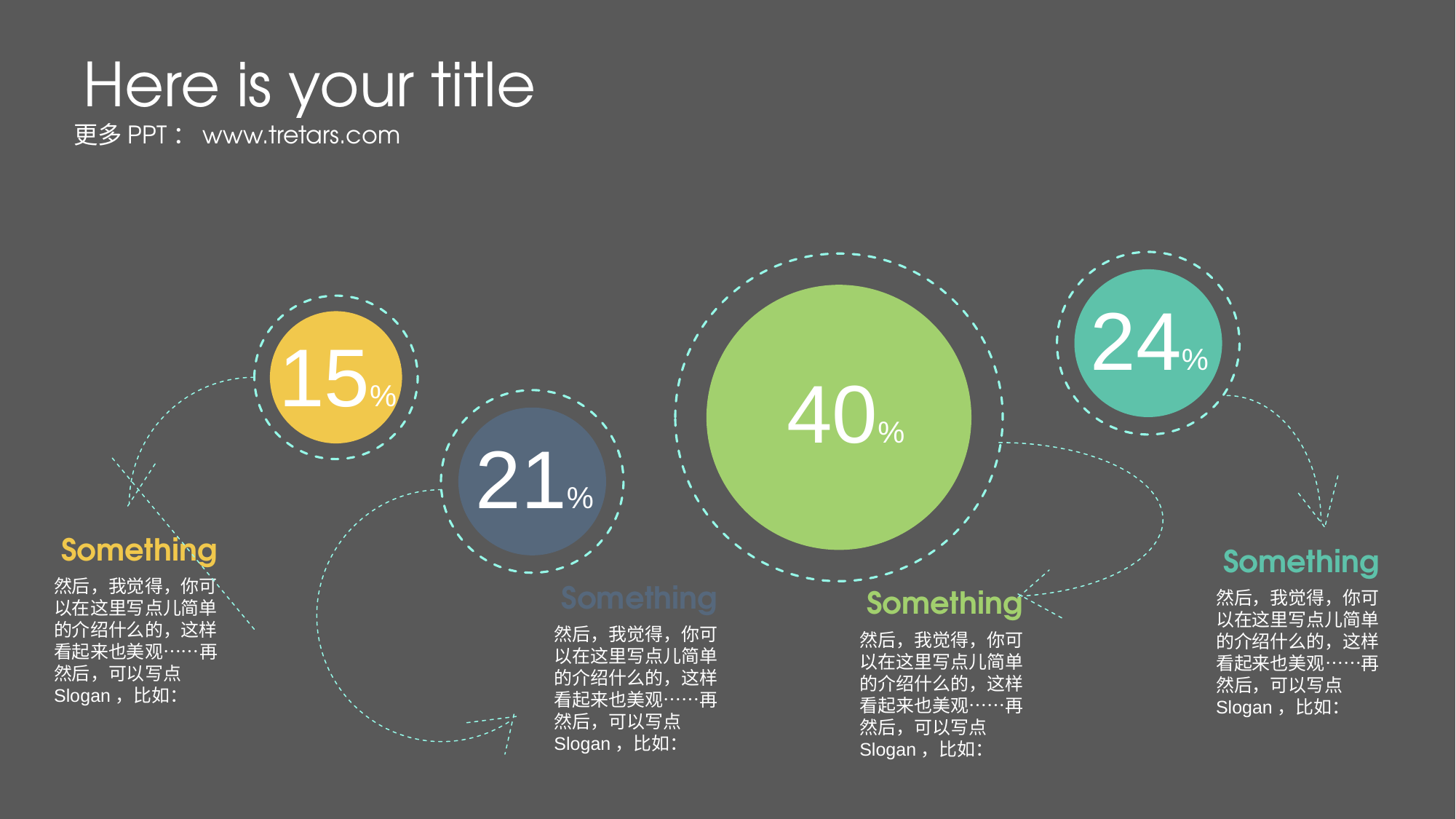

Here is your title
更多PPT：www.tretars.com

24%

40%

15%

21%

Something
Something
然后，我觉得，你可以在这里写点儿简单的介绍什么的，这样看起来也美观……再然后，可以写点Slogan，比如：

Something
Something
然后，我觉得，你可以在这里写点儿简单的介绍什么的，这样看起来也美观……再然后，可以写点Slogan，比如：

然后，我觉得，你可以在这里写点儿简单的介绍什么的，这样看起来也美观……再然后，可以写点Slogan，比如：

然后，我觉得，你可以在这里写点儿简单的介绍什么的，这样看起来也美观……再然后，可以写点Slogan，比如：